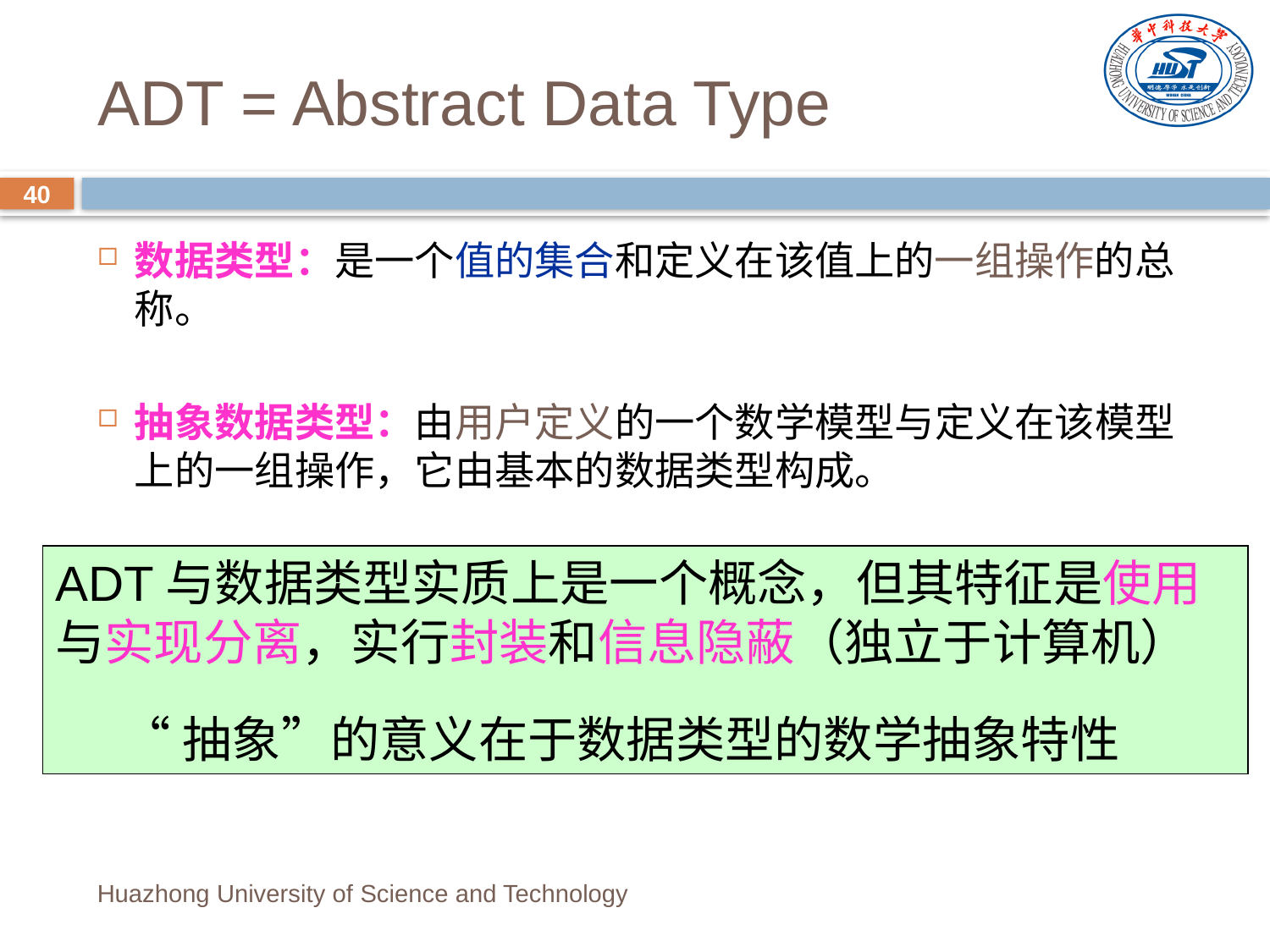

# ADT = Abstract Data Type
40
数据类型：是一个值的集合和定义在该值上的一组操作的总称。

抽象数据类型：由用户定义的一个数学模型与定义在该模型上的一组操作，它由基本的数据类型构成。

ADT与数据类型实质上是一个概念，但其特征是使用与实现分离，实行封装和信息隐蔽（独立于计算机）

      “抽象”的意义在于数据类型的数学抽象特性
Huazhong University of Science and Technology